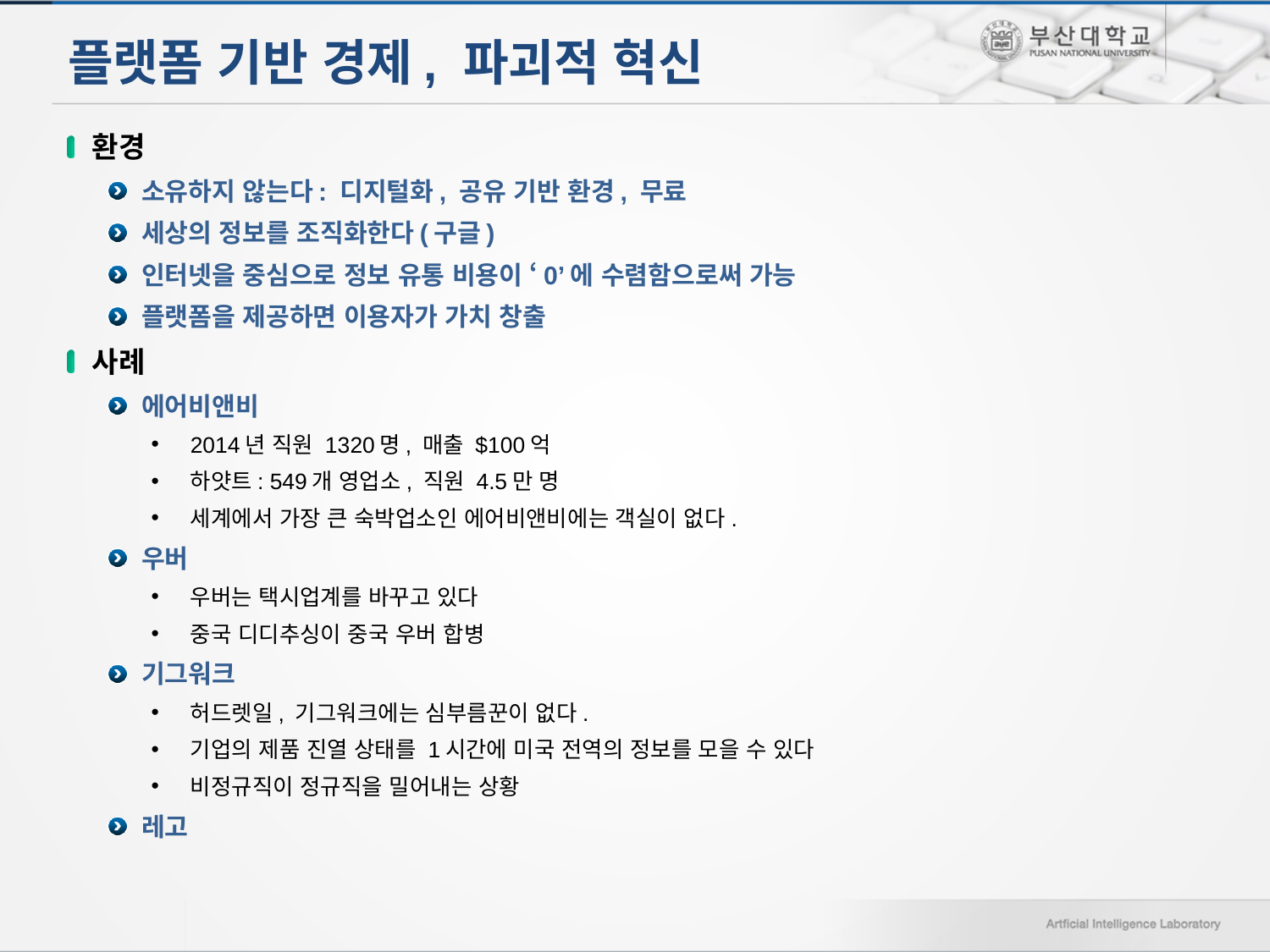

# 플랫폼 기반 경제, 파괴적 혁신
환경
소유하지 않는다: 디지털화, 공유 기반 환경, 무료
세상의 정보를 조직화한다(구글)
인터넷을 중심으로 정보 유통 비용이 ‘0’에 수렴함으로써 가능
플랫폼을 제공하면 이용자가 가치 창출
사례
에어비앤비
2014년 직원 1320명, 매출 $100억
하얏트: 549개 영업소, 직원 4.5만 명
세계에서 가장 큰 숙박업소인 에어비앤비에는 객실이 없다.
우버
우버는 택시업계를 바꾸고 있다
중국 디디추싱이 중국 우버 합병
기그워크
허드렛일, 기그워크에는 심부름꾼이 없다.
기업의 제품 진열 상태를 1시간에 미국 전역의 정보를 모을 수 있다
비정규직이 정규직을 밀어내는 상황
레고